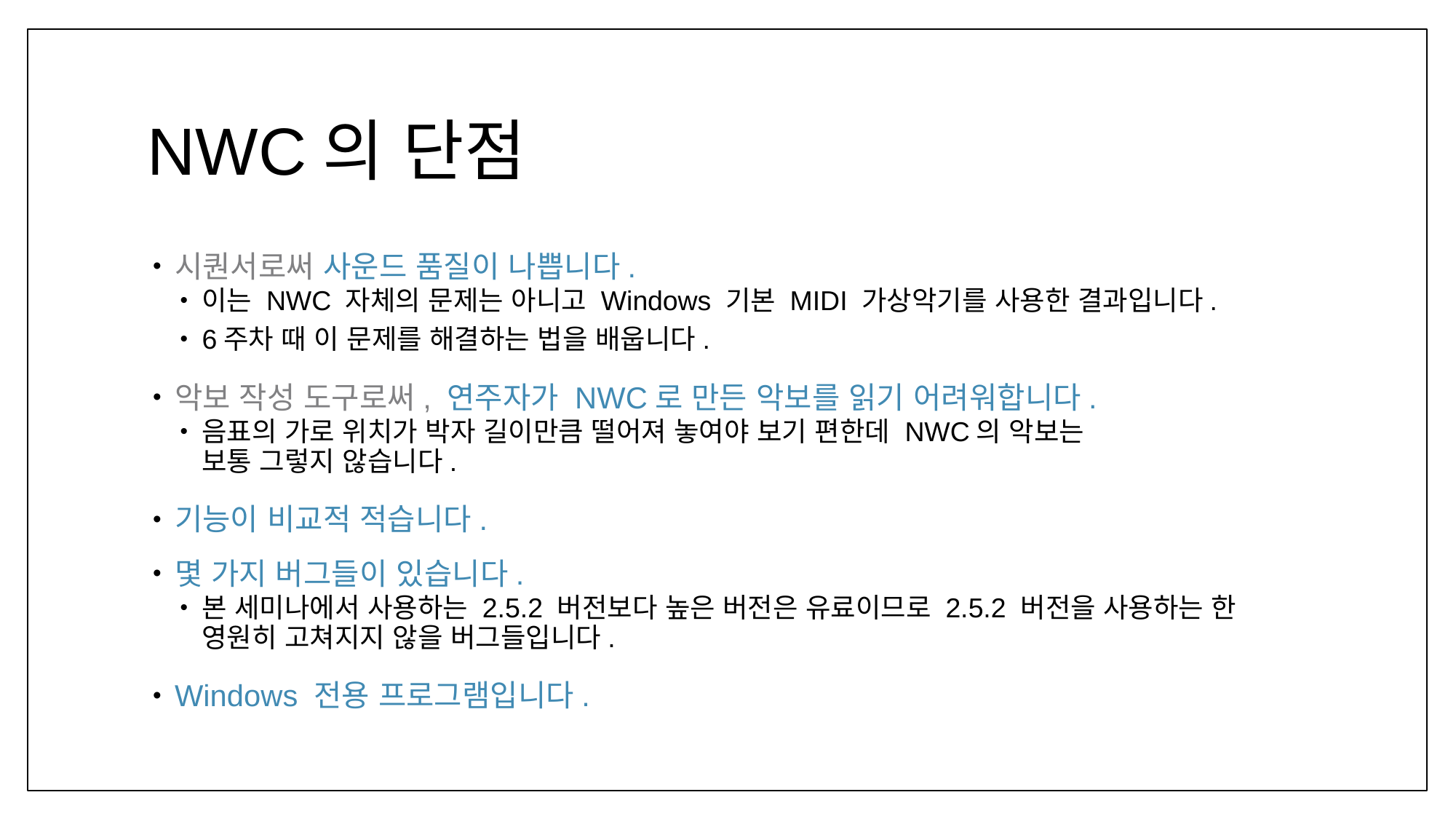

# NWC의 단점
시퀀서로써 사운드 품질이 나쁩니다.
이는 NWC 자체의 문제는 아니고 Windows 기본 MIDI 가상악기를 사용한 결과입니다.
6주차 때 이 문제를 해결하는 법을 배웁니다.
악보 작성 도구로써, 연주자가 NWC로 만든 악보를 읽기 어려워합니다.
음표의 가로 위치가 박자 길이만큼 떨어져 놓여야 보기 편한데 NWC의 악보는
보통 그렇지 않습니다.
기능이 비교적 적습니다.
몇 가지 버그들이 있습니다.
본 세미나에서 사용하는 2.5.2 버전보다 높은 버전은 유료이므로 2.5.2 버전을 사용하는 한
영원히 고쳐지지 않을 버그들입니다.
Windows 전용 프로그램입니다.